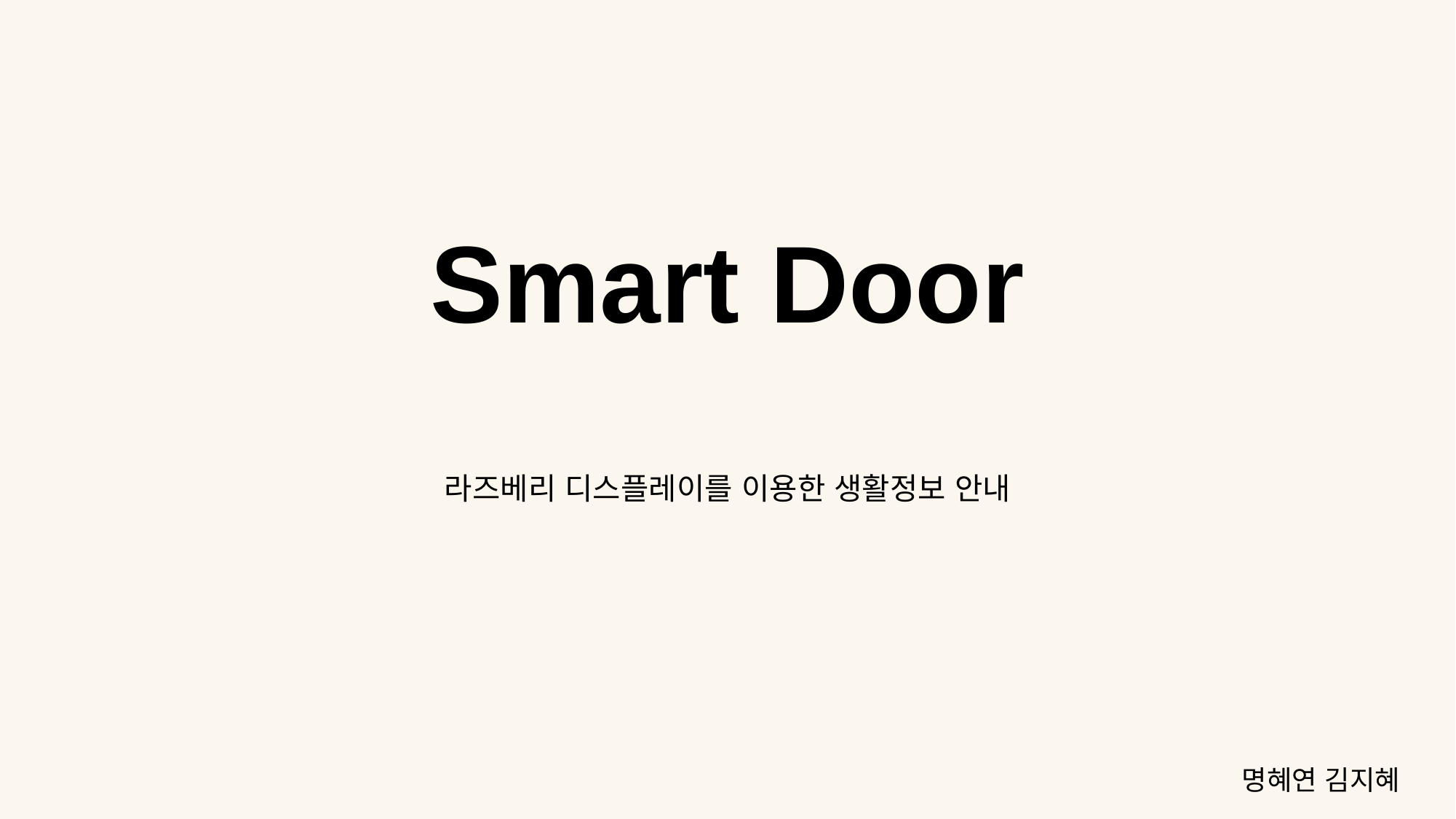

# Smart Door

라즈베리 디스플레이를 이용한 생활정보 안내

명혜연 김지혜